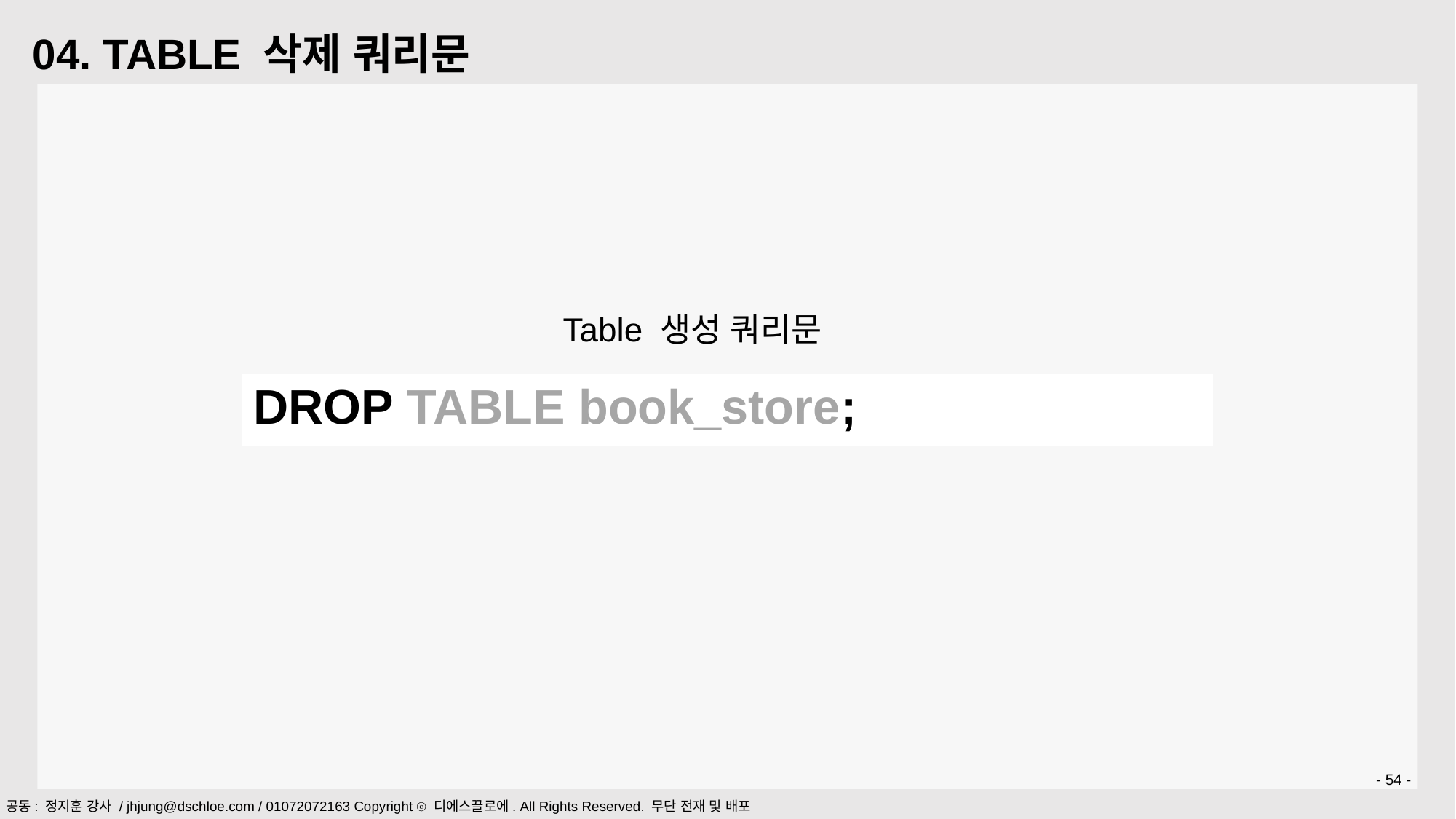

04. TABLE 삭제 쿼리문
Table 생성 쿼리문
| DROP TABLE book\_store; |
| --- |
- 54 -